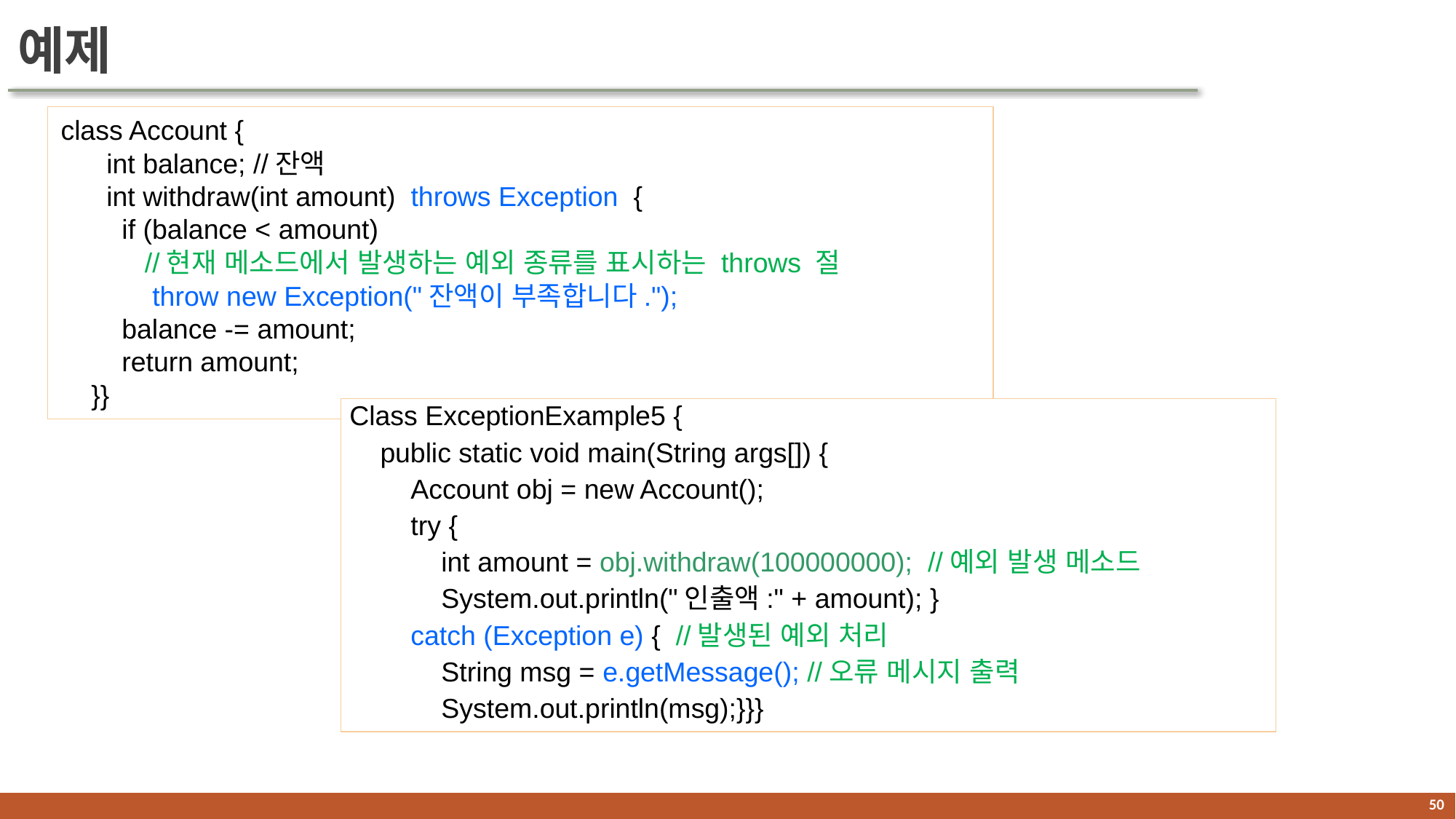

# 예제
class Account {
      int balance; //잔액
      int withdraw(int amount)  throws Exception  {
        if (balance < amount)
           //현재 메소드에서 발생하는 예외 종류를 표시하는 throws 절
            throw new Exception("잔액이 부족합니다.");
        balance -= amount;
        return amount;
    }}
Class ExceptionExample5 {
    public static void main(String args[]) {
        Account obj = new Account();
        try {
            int amount = obj.withdraw(100000000);  //예외 발생 메소드
            System.out.println("인출액:" + amount); }
        catch (Exception e) {  //발생된 예외 처리
            String msg = e.getMessage(); //오류 메시지 출력
            System.out.println(msg);}}}

50